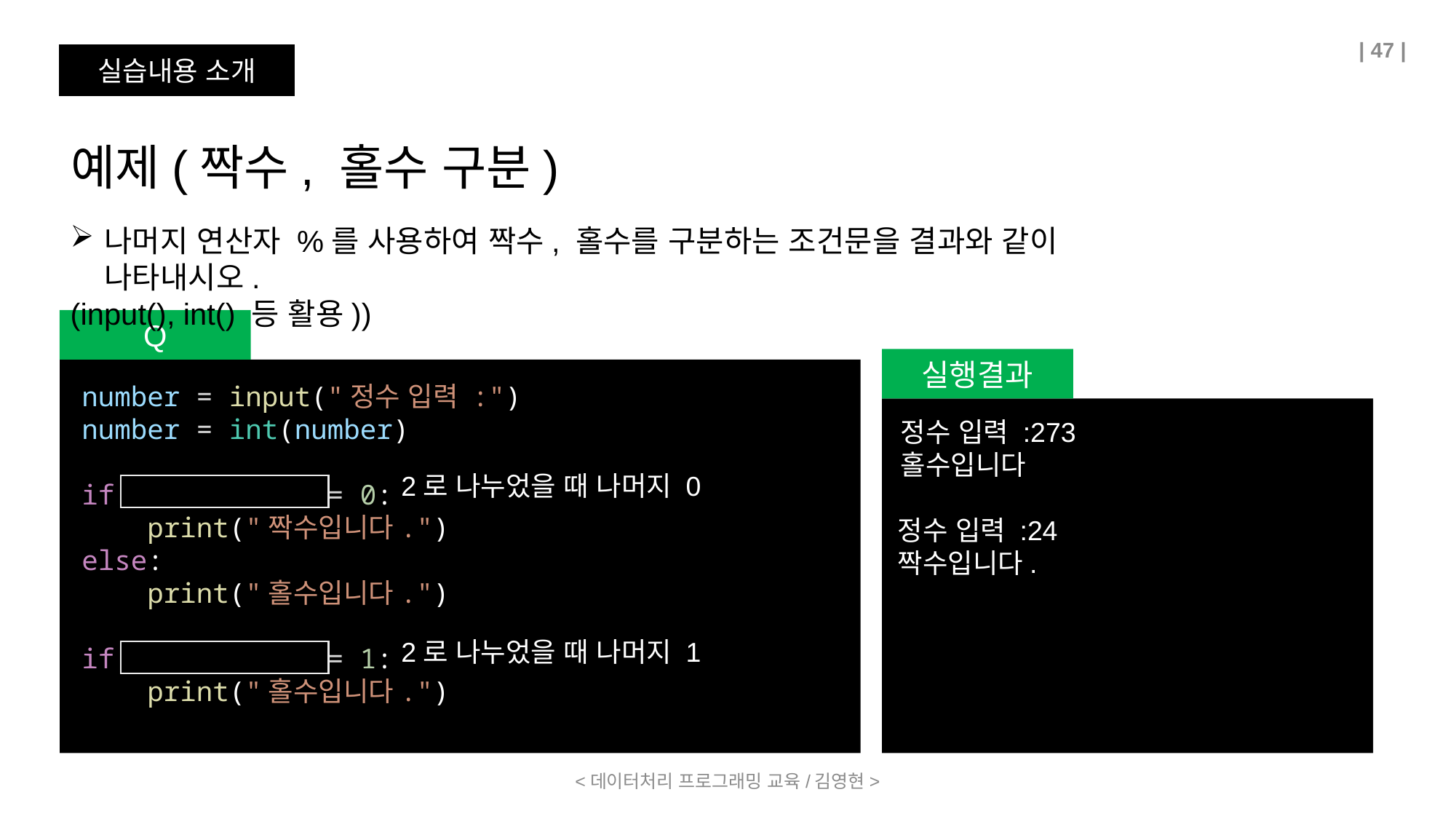

| 47 |
실습내용 소개
예제(짝수, 홀수 구분)
나머지 연산자 %를 사용하여 짝수, 홀수를 구분하는 조건문을 결과와 같이 나타내시오.
(input(), int() 등 활용))
Q
실행결과

number = input("정수 입력 :")
number = int(number)
if number % 2 == 0:
    print("짝수입니다.")
else:
    print("홀수입니다.")
또는
if number % 2 == 1:
    print("홀수입니다.")

정수 입력 :273
홀수입니다
2로 나누었을 때 나머지 0

정수 입력 :24
짝수입니다.
2로 나누었을 때 나머지 1

<데이터처리 프로그래밍 교육/김영현>